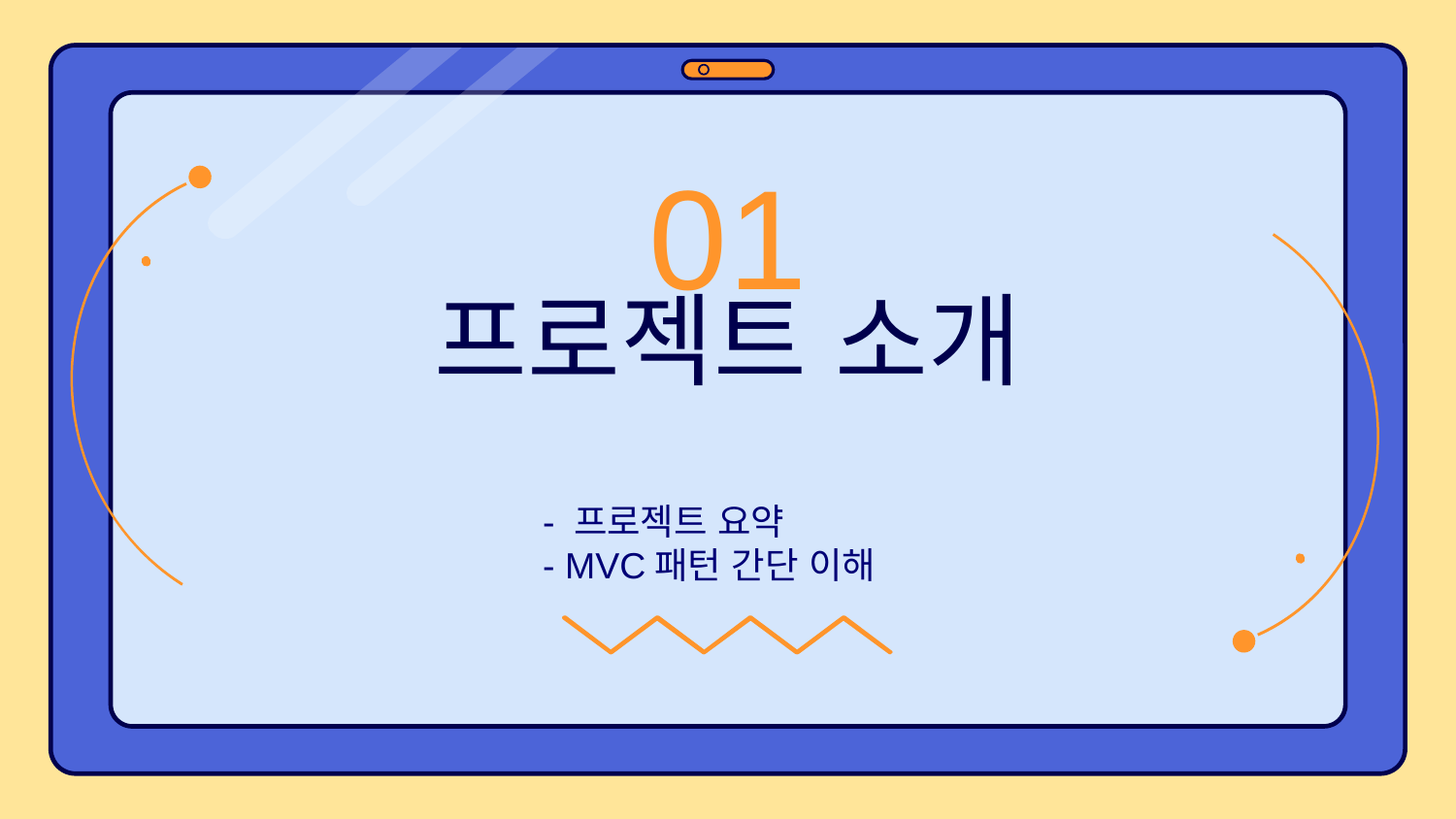

01
# 프로젝트 소개

- 프로젝트 요약
- MVC패턴 간단 이해